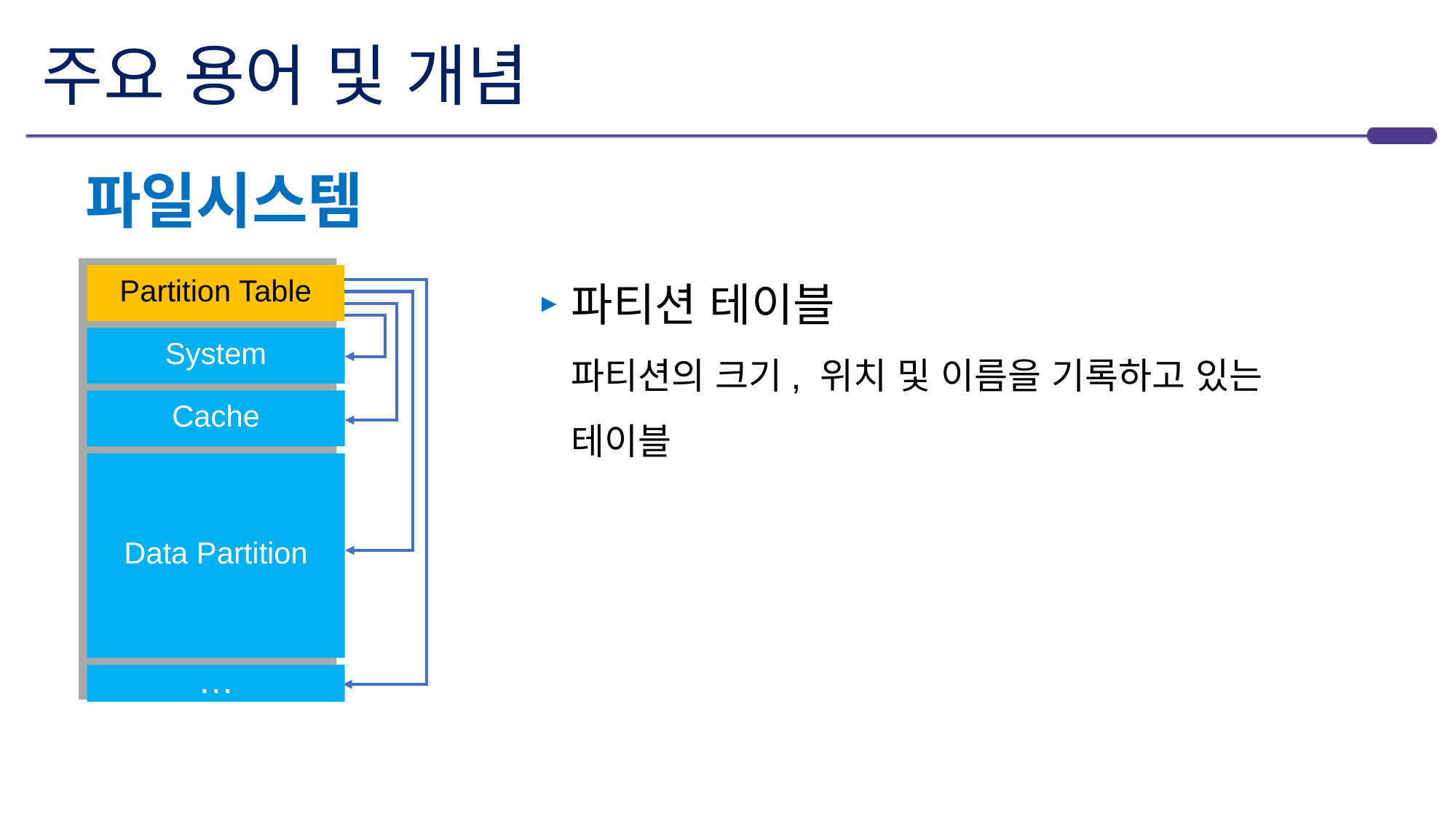

# 주요 용어 및 개념
파일시스템
파티션 테이블
파티션의 크기, 위치 및 이름을 기록하고 있는 테이블

Partition Table

System
Cache
Data Partition
…